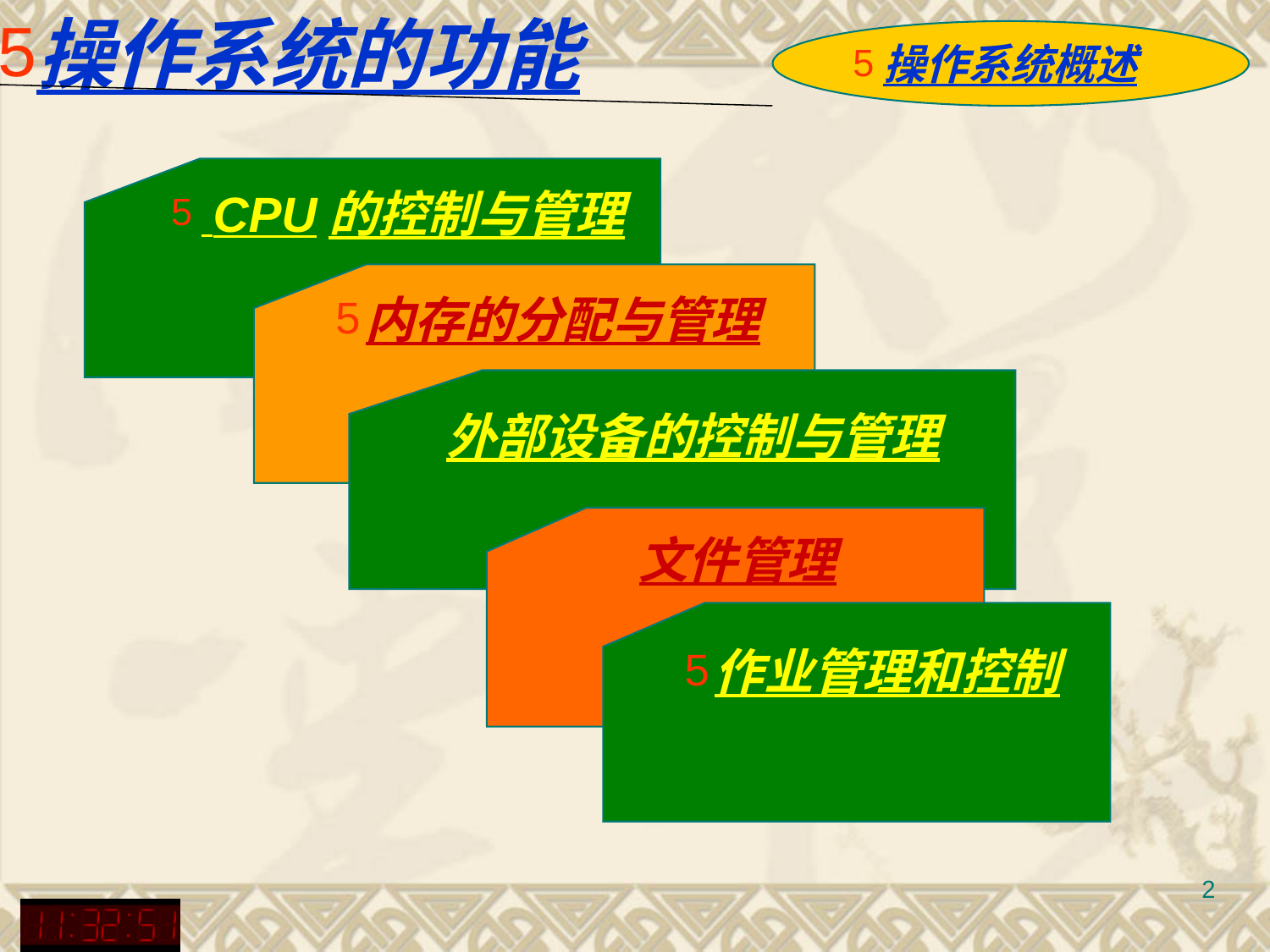

操作系统的功能

操作系统概述

 CPU的控制与管理

内存的分配与管理

外部设备的控制与管理

文件管理

作业管理和控制
2